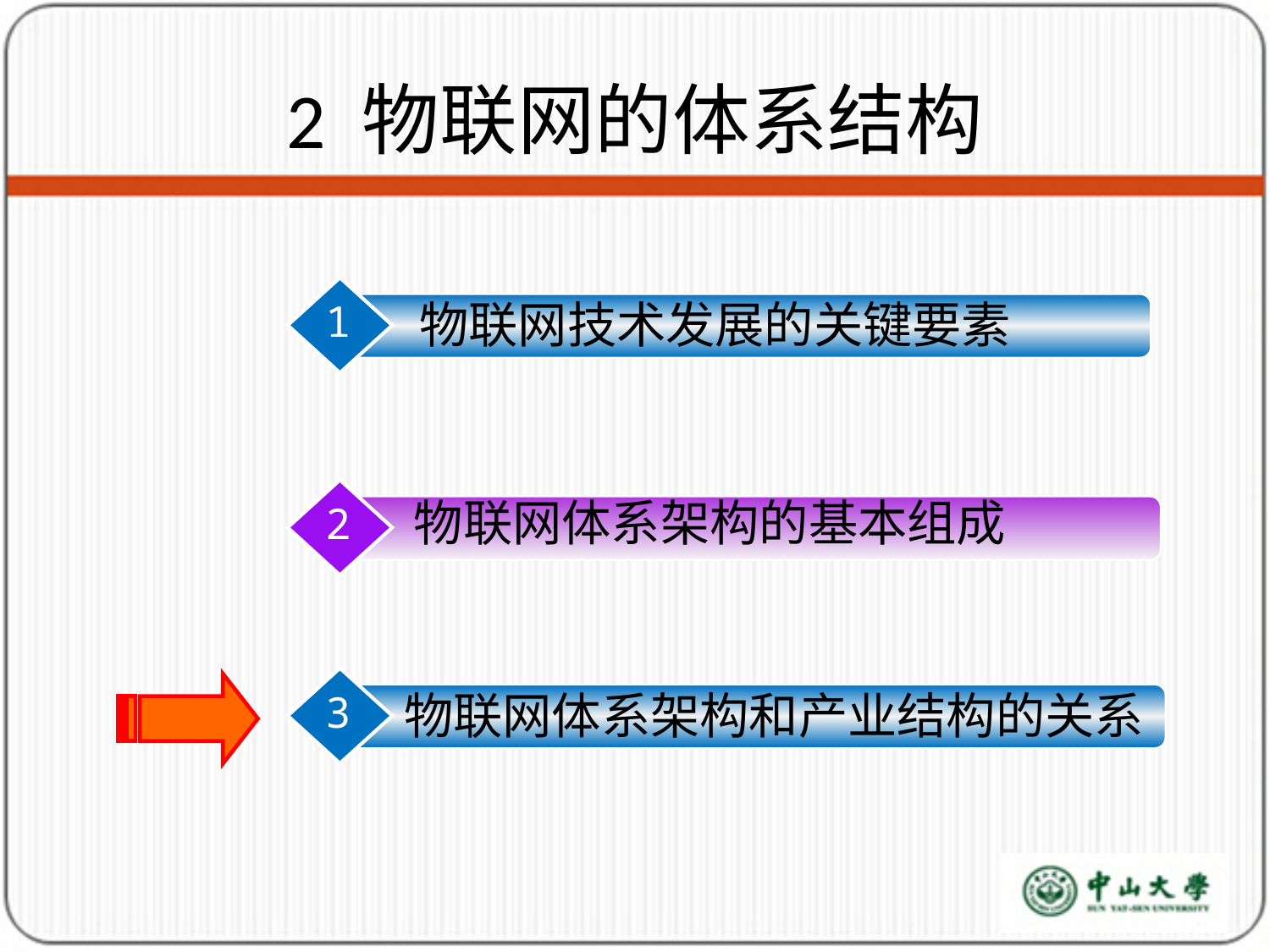

# 2 物联网的体系结构

物联网技术发展的关键要素
1

物联网体系架构的基本组成
2

物联网体系架构和产业结构的关系
3